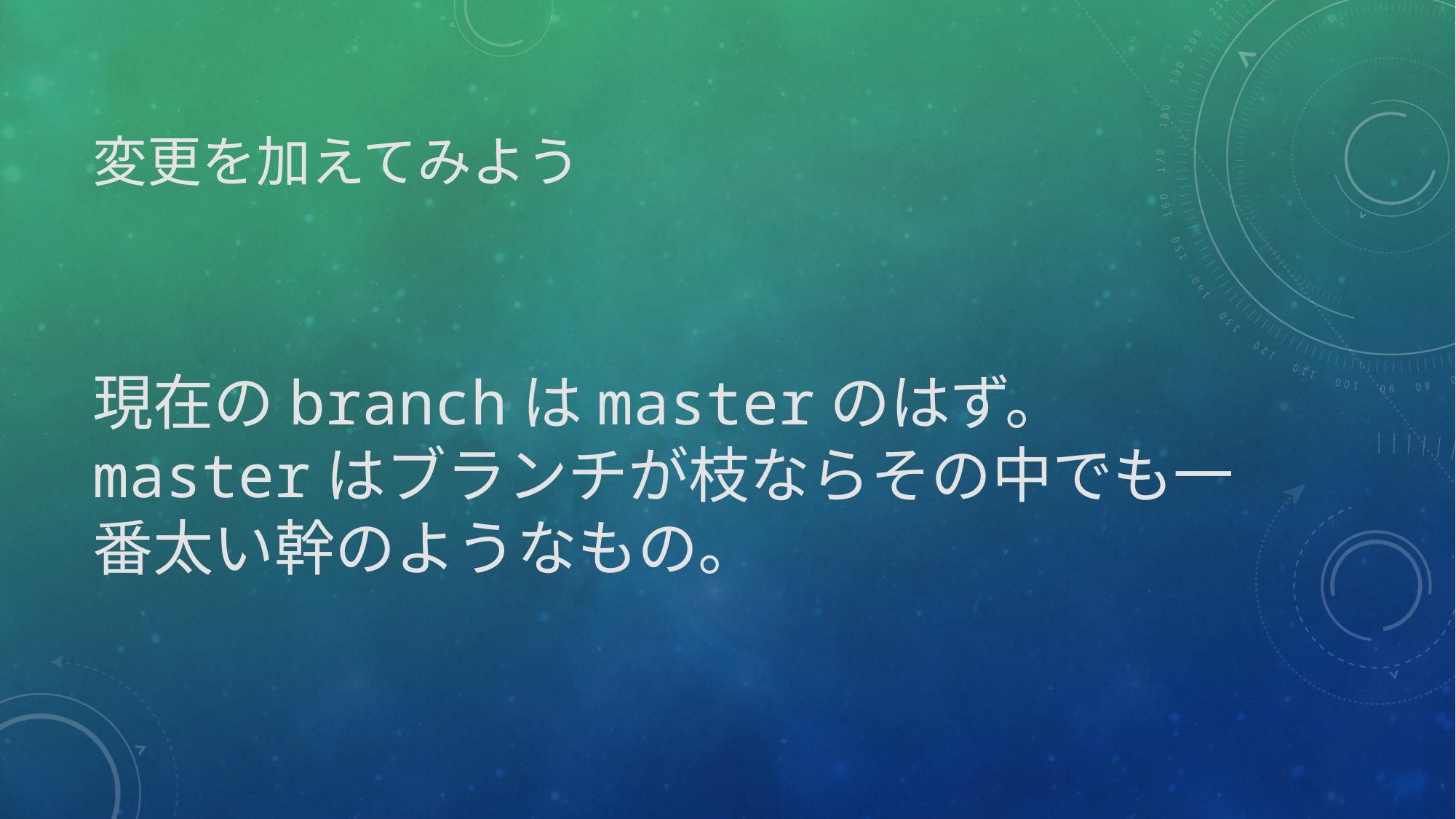

# 変更を加えてみよう
現在のbranchはmasterのはず。
masterはブランチが枝ならその中でも一番太い幹のようなもの。